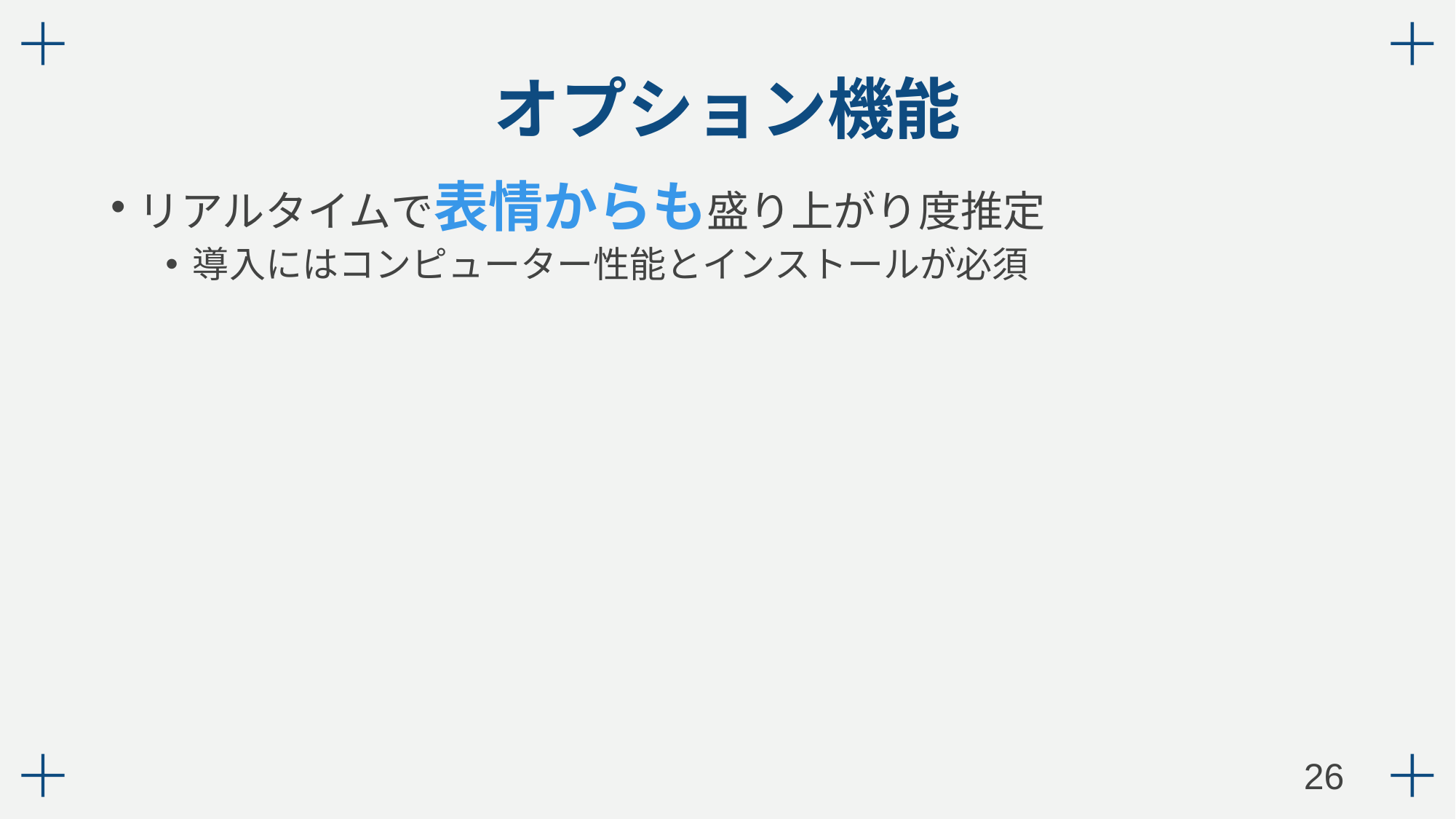

# オプション機能
リアルタイムで表情からも盛り上がり度推定
導入にはコンピューター性能とインストールが必須

26